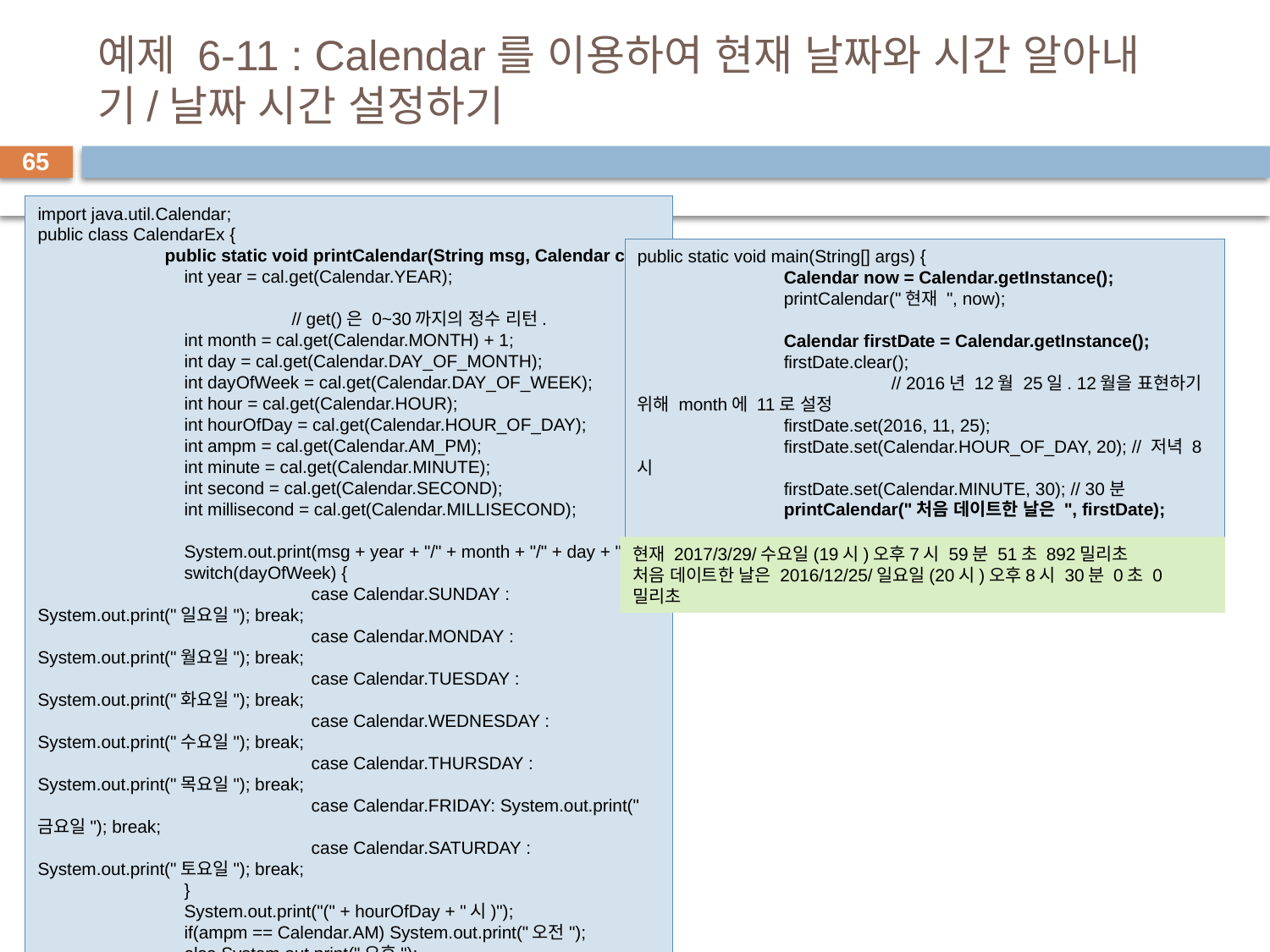

# 예제 6-11 : Calendar를 이용하여 현재 날짜와 시간 알아내기/날짜 시간 설정하기
65
import java.util.Calendar;
public class CalendarEx {
	public static void printCalendar(String msg, Calendar cal) {
	    int year = cal.get(Calendar.YEAR);

		// get()은 0~30까지의 정수 리턴.
	    int month = cal.get(Calendar.MONTH) + 1;
 	    int day = cal.get(Calendar.DAY_OF_MONTH);
	    int dayOfWeek = cal.get(Calendar.DAY_OF_WEEK);
	    int hour = cal.get(Calendar.HOUR);
	    int hourOfDay = cal.get(Calendar.HOUR_OF_DAY);
	    int ampm = cal.get(Calendar.AM_PM);
	    int minute = cal.get(Calendar.MINUTE);
	    int second = cal.get(Calendar.SECOND);
	    int millisecond = cal.get(Calendar.MILLISECOND);

	    System.out.print(msg + year + "/" + month + "/" + day + "/");
	    switch(dayOfWeek) {
		    case Calendar.SUNDAY : System.out.print("일요일"); break;
		    case Calendar.MONDAY : System.out.print("월요일"); break;
		    case Calendar.TUESDAY : System.out.print("화요일"); break;
		    case Calendar.WEDNESDAY : System.out.print("수요일"); break;
		    case Calendar.THURSDAY : System.out.print("목요일"); break;
		    case Calendar.FRIDAY: System.out.print("금요일"); break;
		    case Calendar.SATURDAY : System.out.print("토요일"); break;
	    }
	    System.out.print("(" + hourOfDay + "시)");
	    if(ampm == Calendar.AM) System.out.print("오전");
	    else System.out.print("오후");
	    System.out.println(hour + "시 " + minute + "분 " + second + "초 “
			 + millisecond +"밀리초");
	}
public static void main(String[] args) {
	    Calendar now = Calendar.getInstance();
	    printCalendar("현재 ", now);

	    Calendar firstDate = Calendar.getInstance();
	    firstDate.clear();
		// 2016년 12월 25일. 12월을 표현하기 위해 month에 11로 설정
	    firstDate.set(2016, 11, 25);
	    firstDate.set(Calendar.HOUR_OF_DAY, 20); // 저녁 8시
	    firstDate.set(Calendar.MINUTE, 30); // 30분
	    printCalendar("처음 데이트한 날은 ", firstDate);
	}
}
현재 2017/3/29/수요일(19시)오후7시 59분 51초 892밀리초
처음 데이트한 날은 2016/12/25/일요일(20시)오후8시 30분 0초 0밀리초